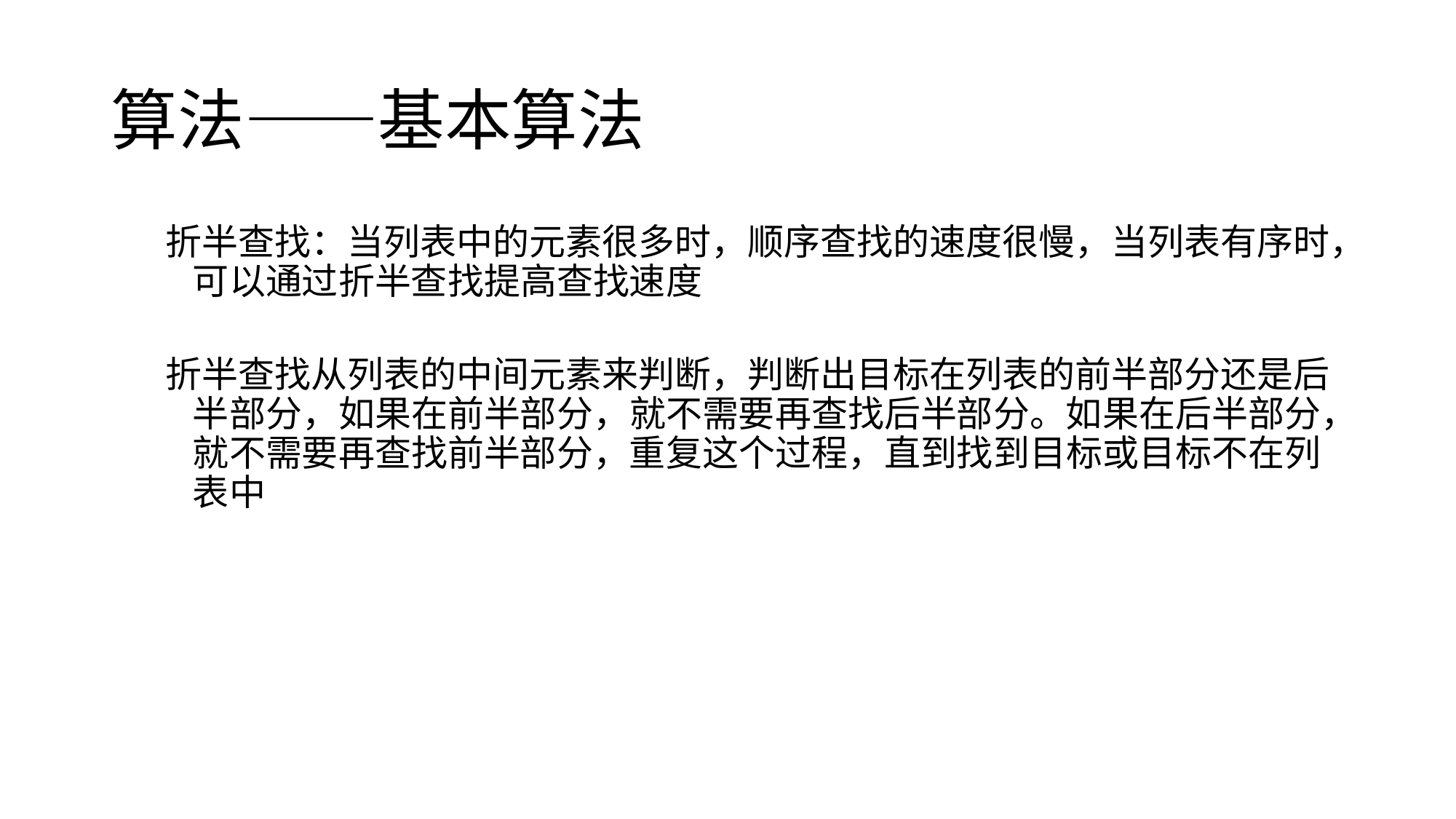

# 算法——基本算法
折半查找：当列表中的元素很多时，顺序查找的速度很慢，当列表有序时，可以通过折半查找提高查找速度

折半查找从列表的中间元素来判断，判断出目标在列表的前半部分还是后半部分，如果在前半部分，就不需要再查找后半部分。如果在后半部分，就不需要再查找前半部分，重复这个过程，直到找到目标或目标不在列表中